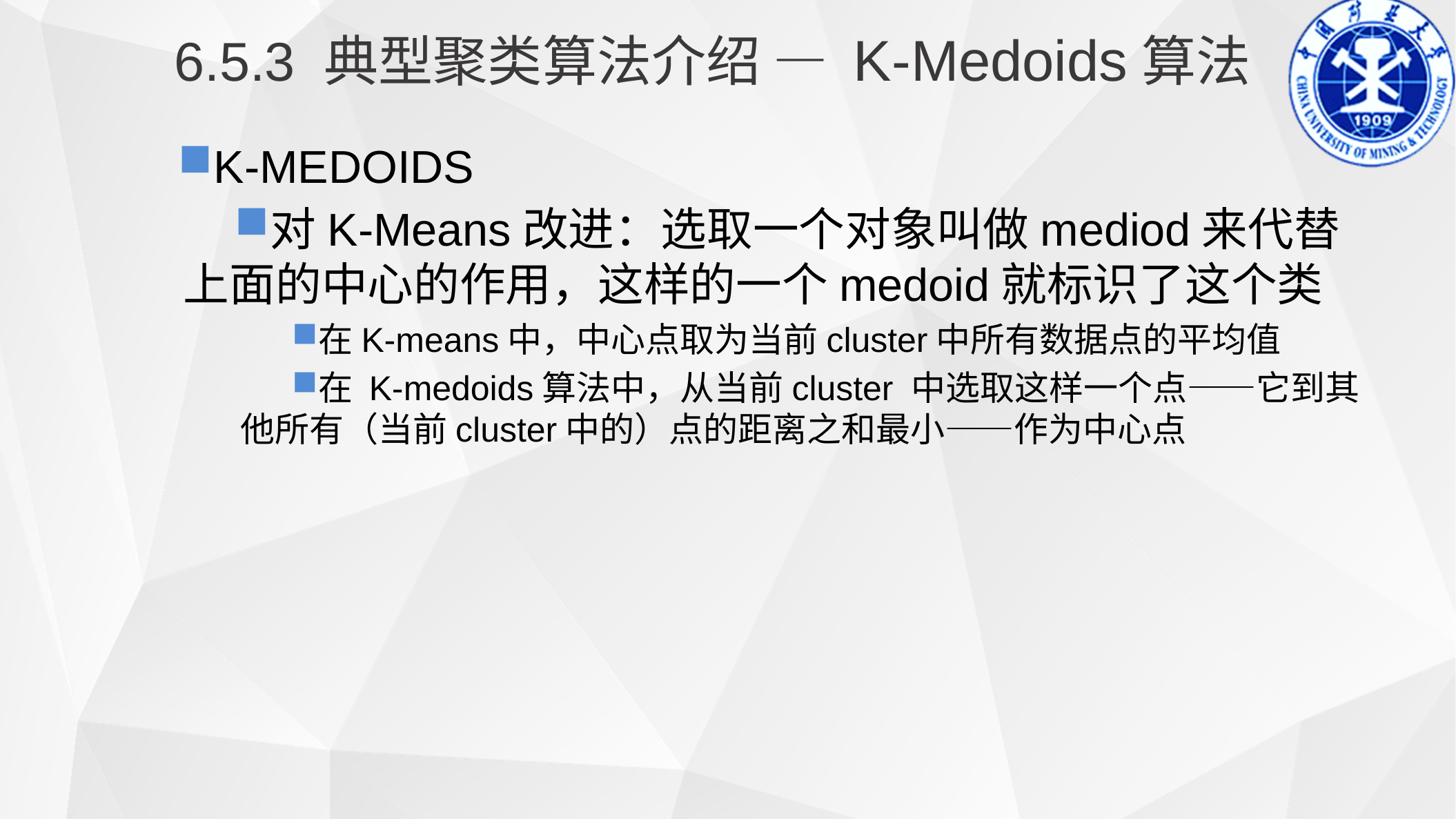

6.5.3 典型聚类算法介绍 — K-Medoids算法
K-MEDOIDS
对K-Means改进：选取一个对象叫做mediod来代替上面的中心的作用，这样的一个medoid就标识了这个类
在K-means中，中心点取为当前cluster中所有数据点的平均值
在 K-medoids算法中，从当前cluster 中选取这样一个点——它到其他所有（当前cluster中的）点的距离之和最小——作为中心点